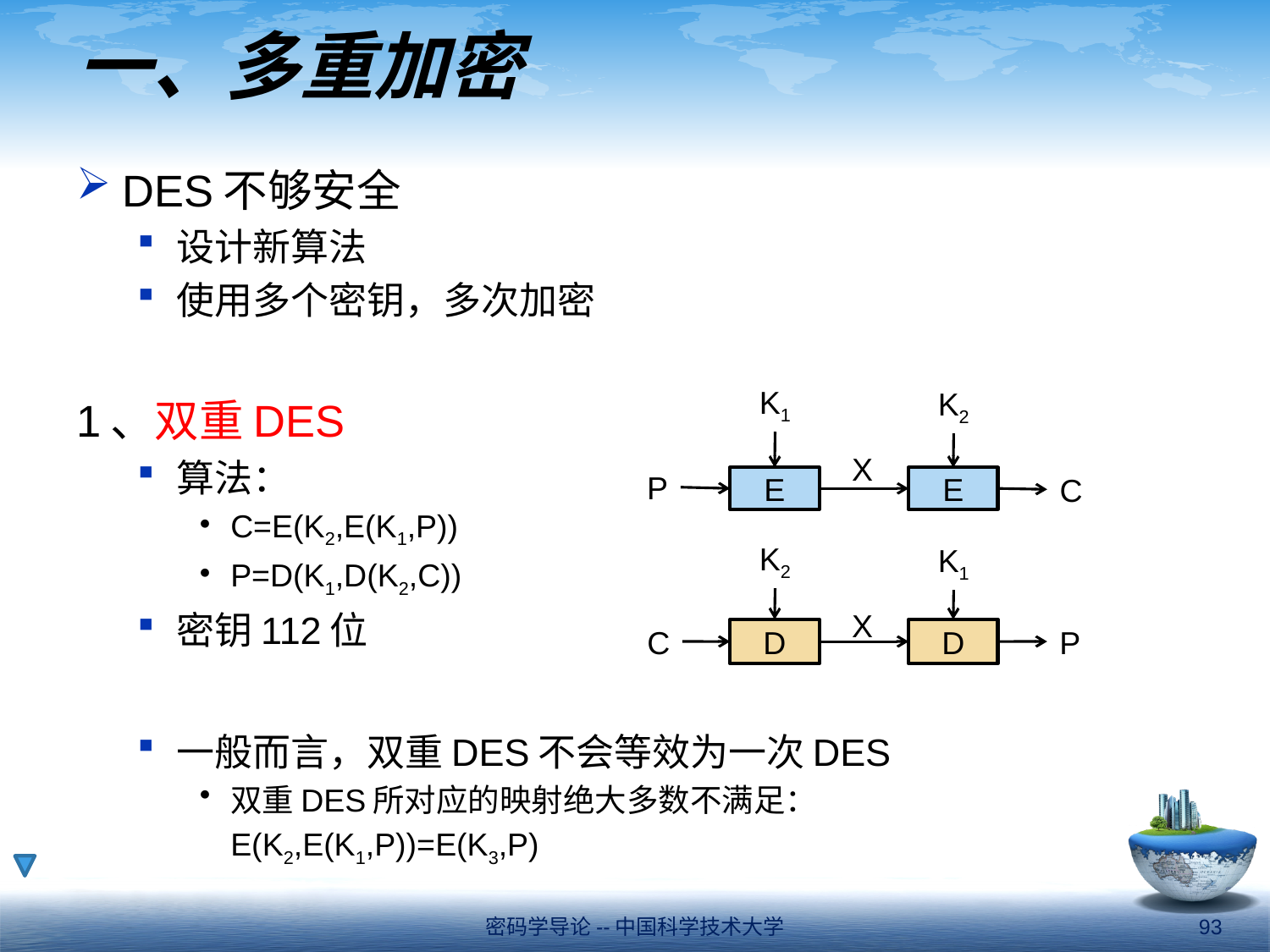

# 一、多重加密
DES不够安全
设计新算法
使用多个密钥，多次加密

1、双重DES
算法：
C=E(K2,E(K1,P))
P=D(K1,D(K2,C))
密钥112位

一般而言，双重DES不会等效为一次DES
双重DES所对应的映射绝大多数不满足：
	E(K2,E(K1,P))=E(K3,P)

K1
K2
X
P
C
E
E
K2
K1
X
C
P
D
D

密码学导论--中国科学技术大学
93